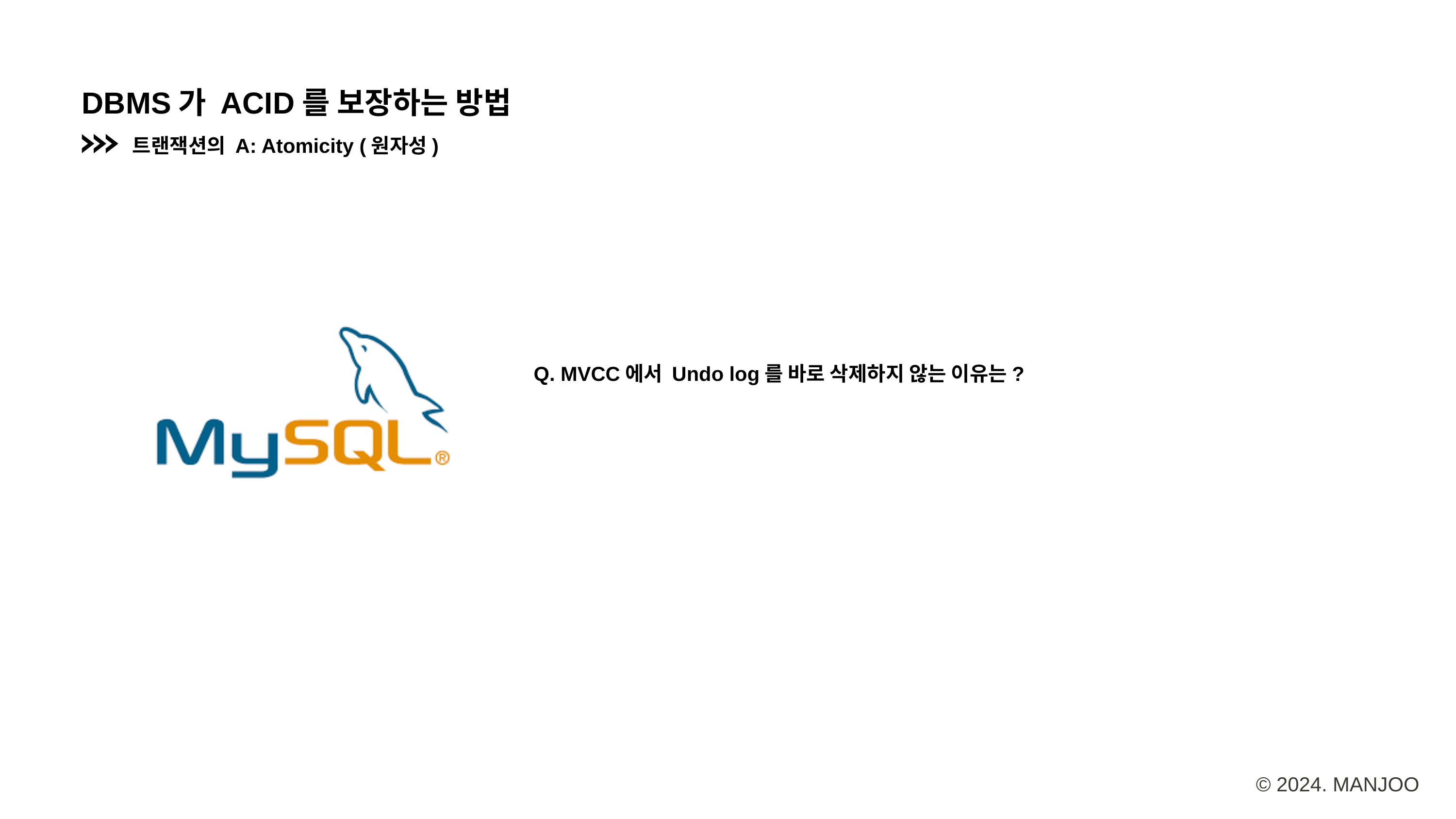

DBMS가 ACID를 보장하는 방법

트랜잭션의 A: Atomicity (원자성)

Q. MVCC에서 Undo log를 바로 삭제하지 않는 이유는?
© 2024. MANJOO